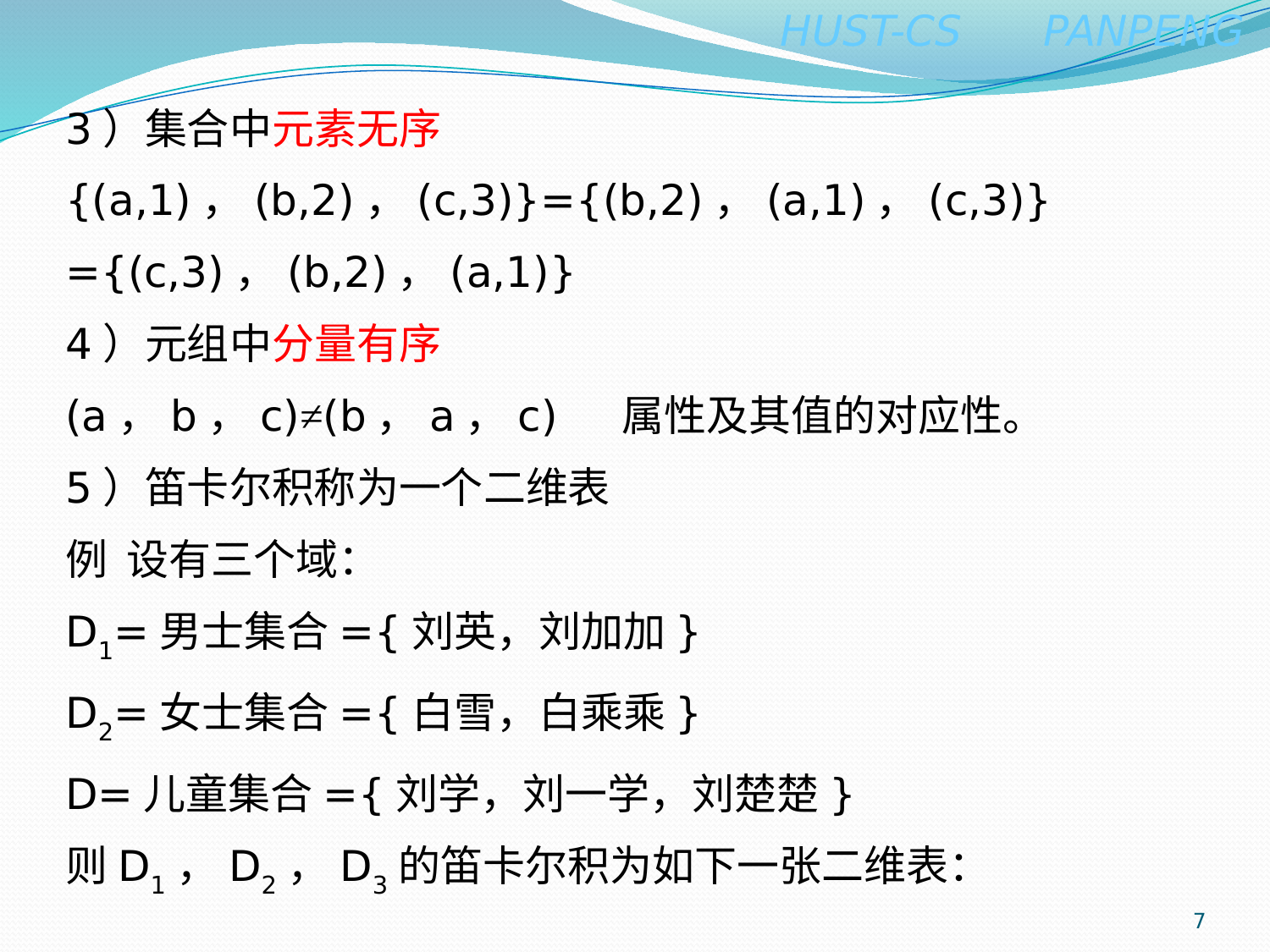

3）集合中元素无序
{(a,1)，(b,2)，(c,3)}={(b,2)，(a,1)，(c,3)}
={(c,3)，(b,2)，(a,1)}
4）元组中分量有序
(a，b，c)≠(b，a，c)    属性及其值的对应性。
5）笛卡尔积称为一个二维表
例  设有三个域：
D1=男士集合={刘英，刘加加}
D2=女士集合={白雪，白乘乘}
D=儿童集合={刘学，刘一学，刘楚楚}
则D1，D2，D3的笛卡尔积为如下一张二维表：
7